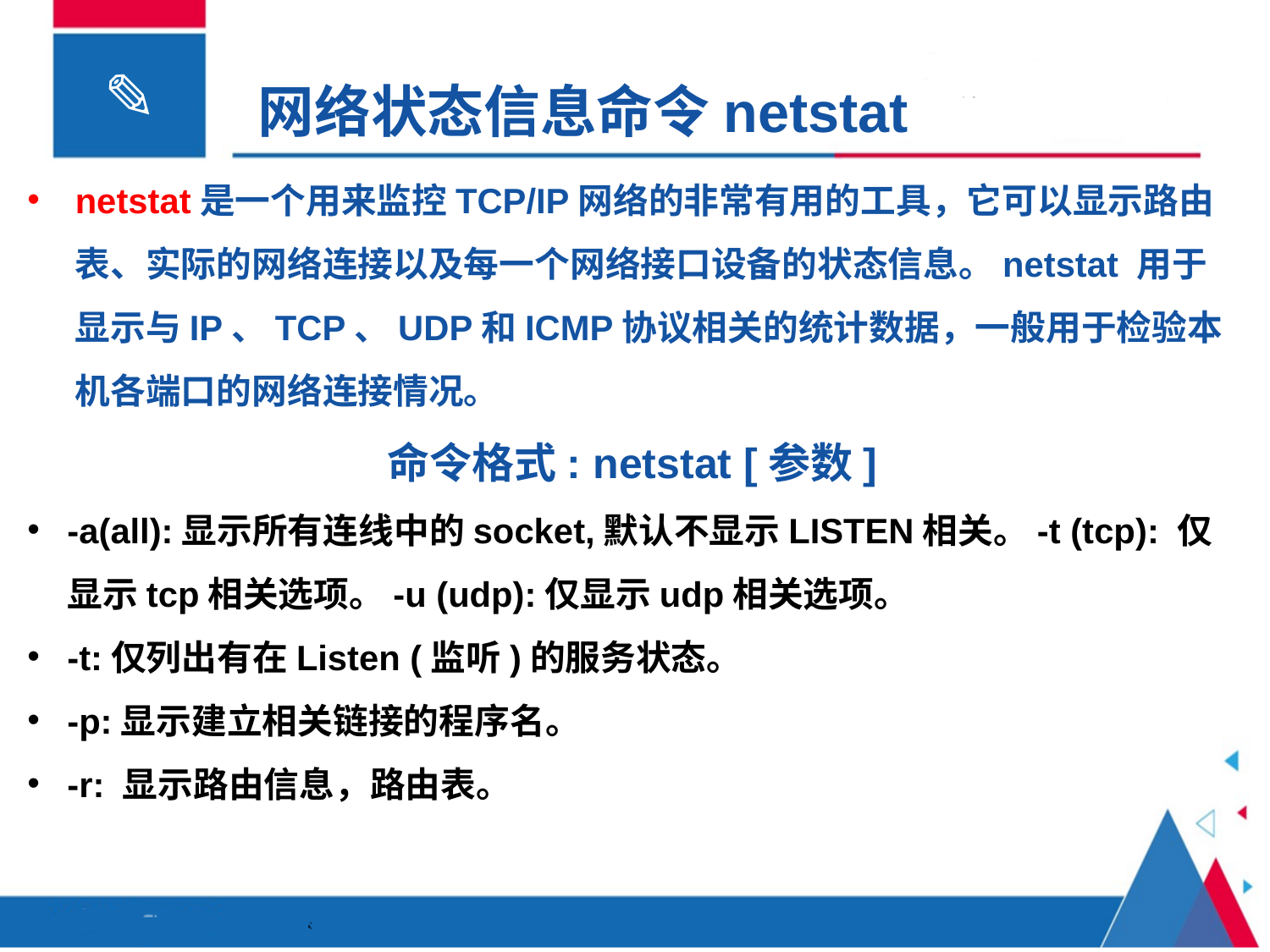

网络状态信息命令netstat
netstat是一个用来监控TCP/IP网络的非常有用的工具，它可以显示路由表、实际的网络连接以及每一个网络接口设备的状态信息。netstat 用于显示与IP、TCP、UDP和ICMP协议相关的统计数据，一般用于检验本机各端口的网络连接情况。
命令格式: netstat [参数]
-a(all):显示所有连线中的socket,默认不显示LISTEN相关。-t (tcp): 仅显示tcp相关选项。-u (udp):仅显示udp相关选项。
-t:仅列出有在Listen (监听)的服务状态。
-p:显示建立相关链接的程序名。
-r: 显示路由信息，路由表。